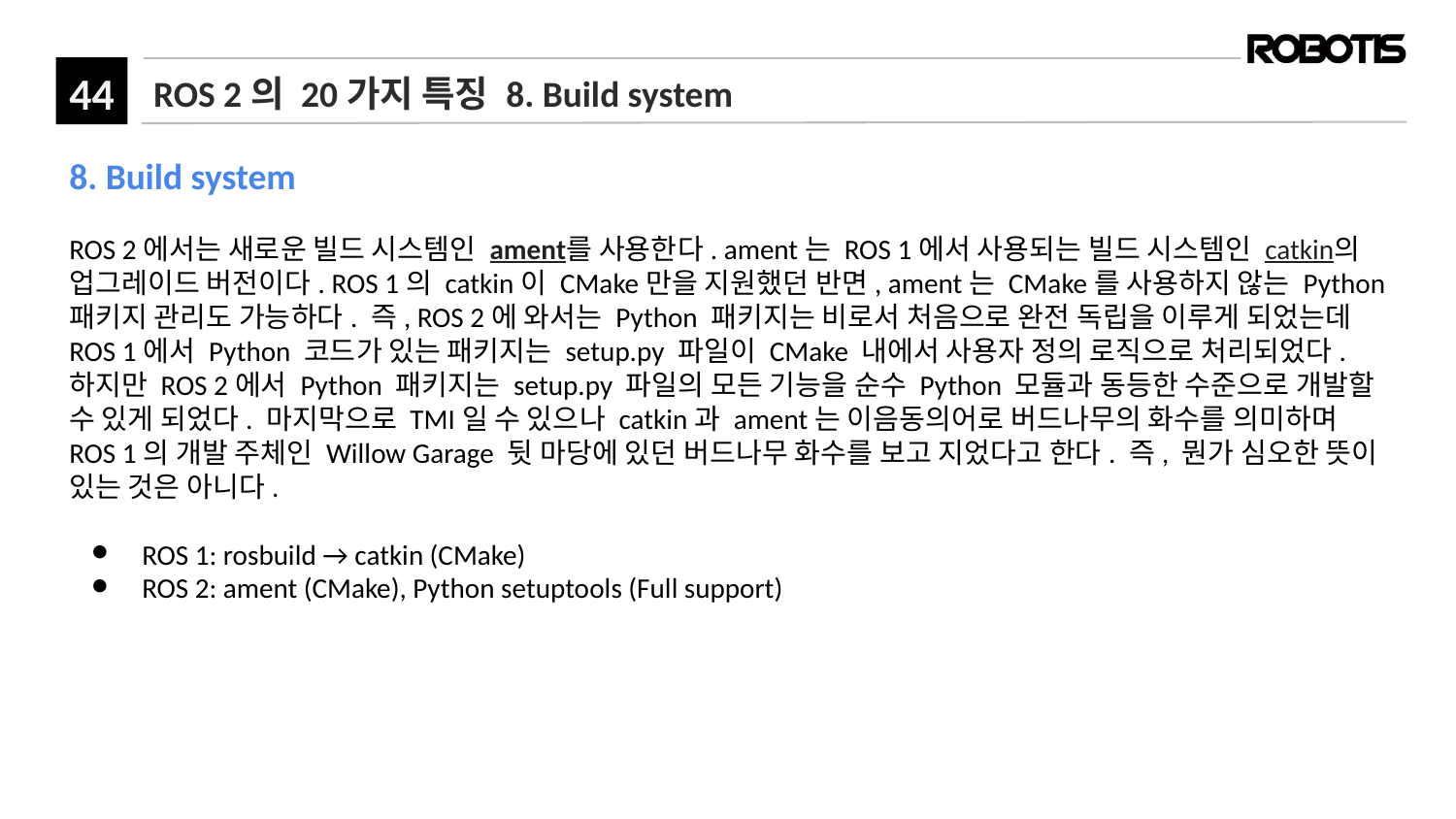

# ROS 2의 20가지 특징 8. Build system
8. Build system

ROS 2에서는 새로운 빌드 시스템인 ament를 사용한다. ament는 ROS 1에서 사용되는 빌드 시스템인 catkin의 업그레이드 버전이다. ROS 1의 catkin이 CMake만을 지원했던 반면, ament는 CMake를 사용하지 않는 Python 패키지 관리도 가능하다. 즉, ROS 2에 와서는 Python 패키지는 비로서 처음으로 완전 독립을 이루게 되었는데 ROS 1에서 Python 코드가 있는 패키지는 setup.py 파일이 CMake 내에서 사용자 정의 로직으로 처리되었다. 하지만 ROS 2에서 Python 패키지는 setup.py 파일의 모든 기능을 순수 Python 모듈과 동등한 수준으로 개발할 수 있게 되었다. 마지막으로 TMI일 수 있으나 catkin과 ament는 이음동의어로 버드나무의 화수를 의미하며 ROS 1의 개발 주체인 Willow Garage 뒷 마당에 있던 버드나무 화수를 보고 지었다고 한다. 즉, 뭔가 심오한 뜻이 있는 것은 아니다.

ROS 1: rosbuild → catkin (CMake)
ROS 2: ament (CMake), Python setuptools (Full support)